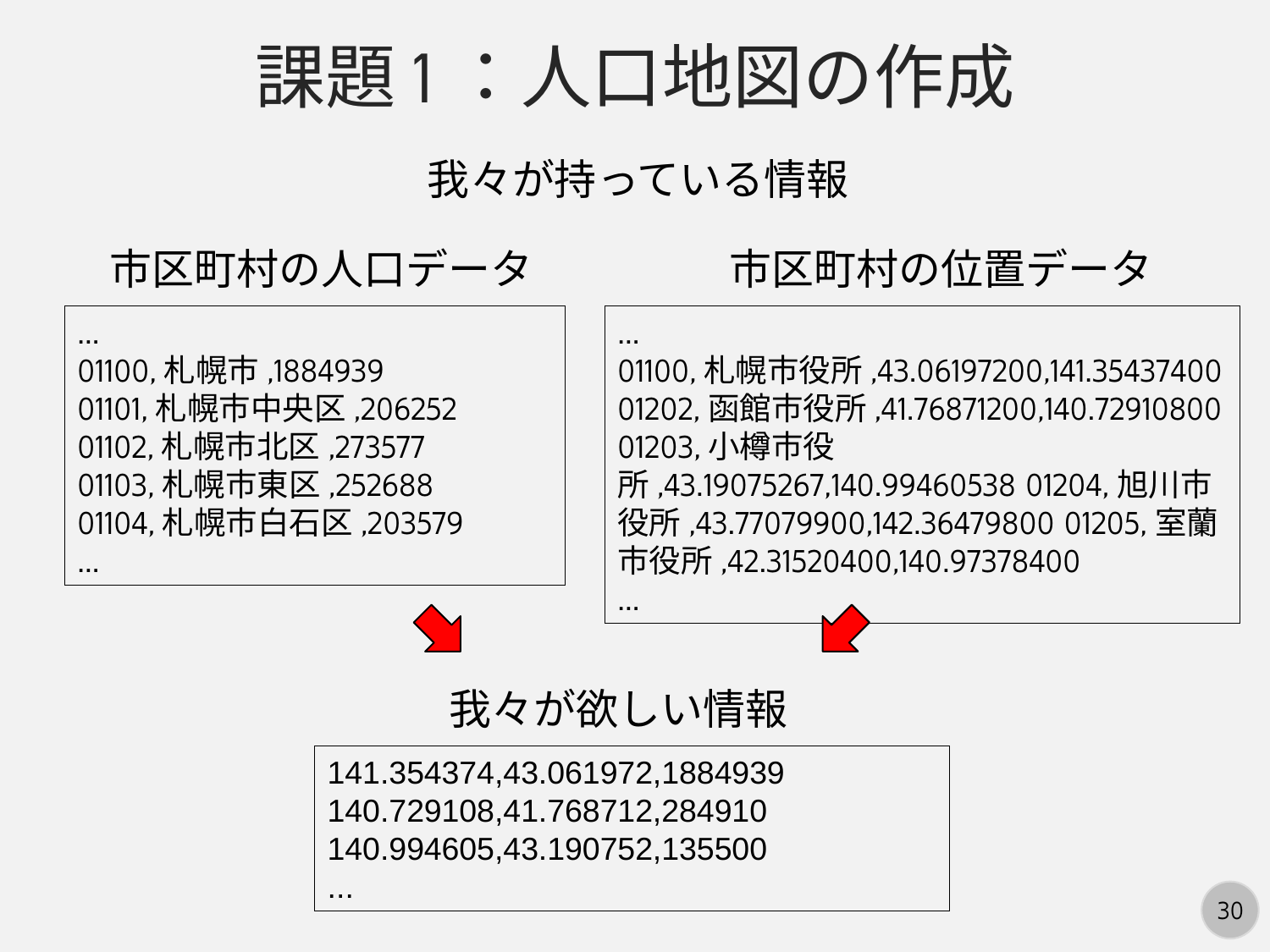

課題1：人口地図の作成
我々が持っている情報
市区町村の人口データ
市区町村の位置データ
...
01100,札幌市,1884939
01101,札幌市中央区,206252
01102,札幌市北区,273577
01103,札幌市東区,252688
01104,札幌市白石区,203579
...
...
01100,札幌市役所,43.06197200,141.35437400 01202,函館市役所,41.76871200,140.72910800 01203,小樽市役所,43.19075267,140.99460538 01204,旭川市役所,43.77079900,142.36479800 01205,室蘭市役所,42.31520400,140.97378400
...

我々が欲しい情報
141.354374,43.061972,1884939
140.729108,41.768712,284910
140.994605,43.190752,135500
...